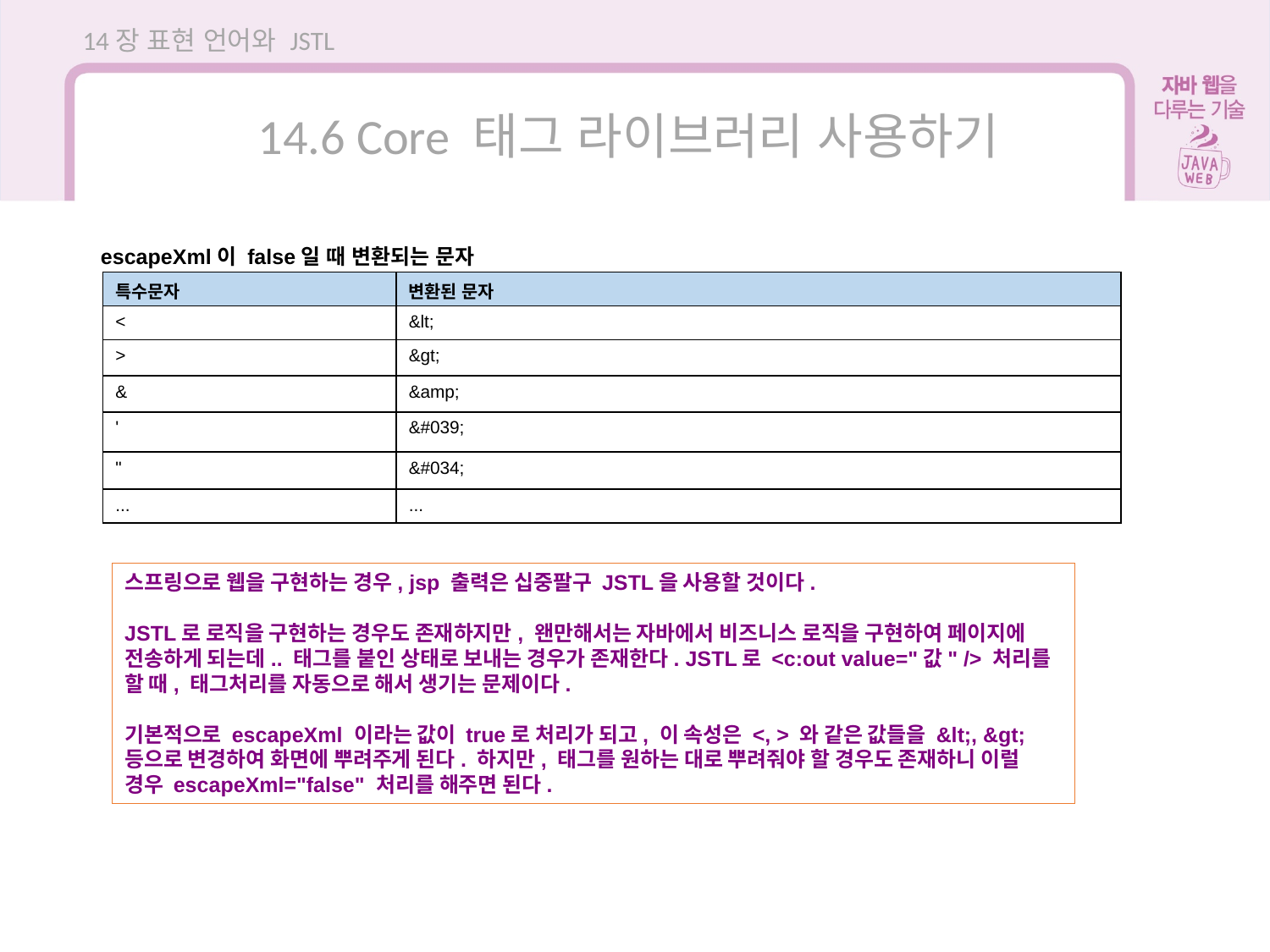

14장 표현 언어와 JSTL
14.6 Core 태그 라이브러리 사용하기
escapeXml이 false일 때 변환되는 문자
| 특수문자 | 변환된 문자 |
| --- | --- |
| < | &lt; |
| > | &gt; |
| & | &amp; |
| ' | &#039; |
| " | &#034; |
| ... | ... |
스프링으로 웹을 구현하는 경우, jsp 출력은 십중팔구 JSTL을 사용할 것이다.

JSTL로 로직을 구현하는 경우도 존재하지만, 왠만해서는 자바에서 비즈니스 로직을 구현하여 페이지에 전송하게 되는데.. 태그를 붙인 상태로 보내는 경우가 존재한다. JSTL로 <c:out value="값" /> 처리를 할 때, 태그처리를 자동으로 해서 생기는 문제이다.

기본적으로 escapeXml 이라는 값이 true로 처리가 되고, 이 속성은 <, > 와 같은 값들을 &lt;, &gt; 등으로 변경하여 화면에 뿌려주게 된다. 하지만, 태그를 원하는 대로 뿌려줘야 할 경우도 존재하니 이럴 경우 escapeXml="false" 처리를 해주면 된다.